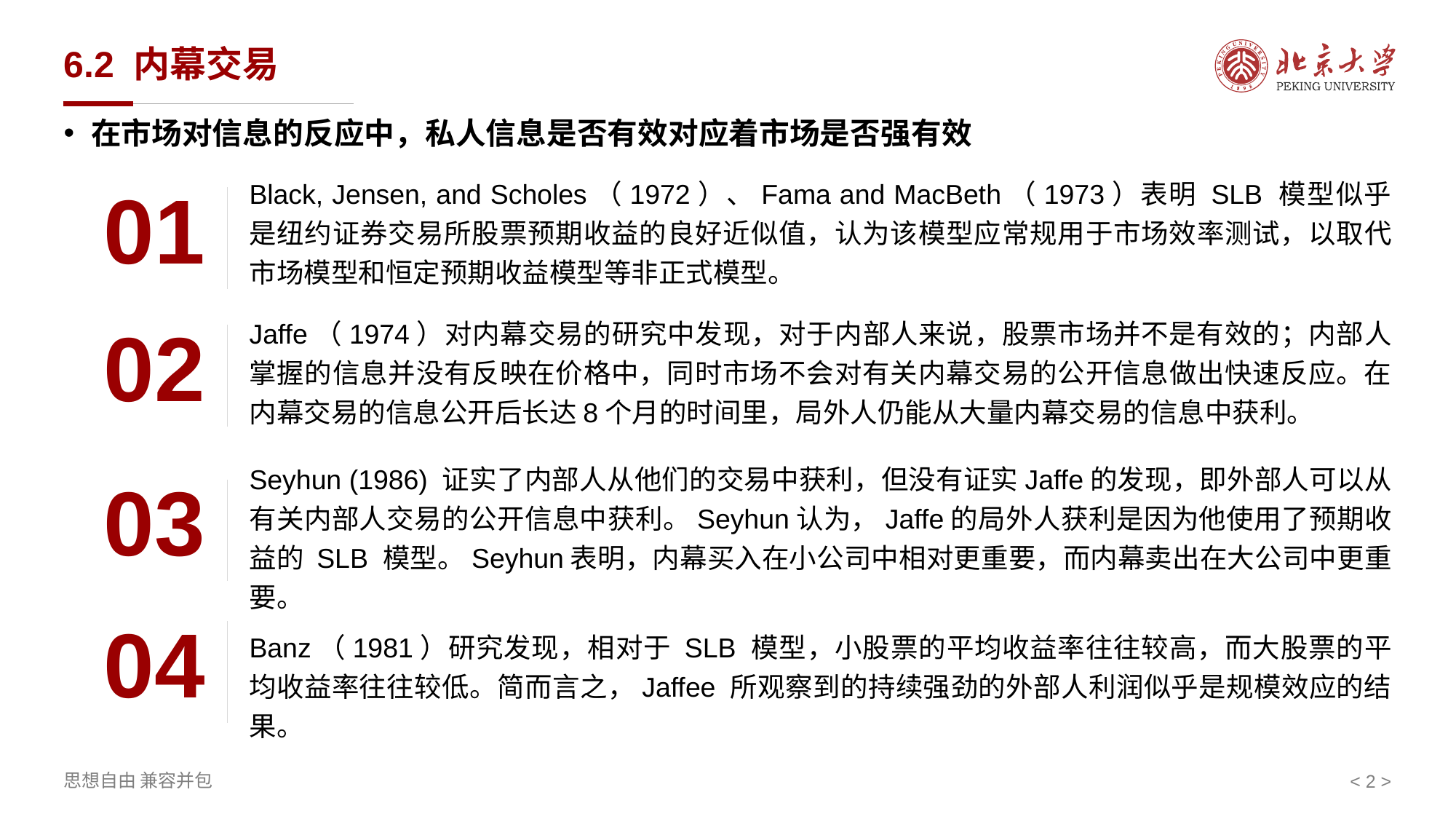

# 6.2 内幕交易
在市场对信息的反应中，私人信息是否有效对应着市场是否强有效
Black, Jensen, and Scholes（1972）、Fama and MacBeth（1973）表明 SLB 模型似乎是纽约证券交易所股票预期收益的良好近似值，认为该模型应常规用于市场效率测试，以取代市场模型和恒定预期收益模型等非正式模型。
01
02
Jaffe（1974）对内幕交易的研究中发现，对于内部人来说，股票市场并不是有效的；内部人掌握的信息并没有反映在价格中，同时市场不会对有关内幕交易的公开信息做出快速反应。在内幕交易的信息公开后长达8个月的时间里，局外人仍能从大量内幕交易的信息中获利。
Seyhun (1986) 证实了内部人从他们的交易中获利，但没有证实Jaffe的发现，即外部人可以从有关内部人交易的公开信息中获利。Seyhun认为，Jaffe的局外人获利是因为他使用了预期收益的 SLB 模型。Seyhun表明，内幕买入在小公司中相对更重要，而内幕卖出在大公司中更重要。
03
04
Banz（1981）研究发现，相对于 SLB 模型，小股票的平均收益率往往较高，而大股票的平均收益率往往较低。简而言之，Jaffee 所观察到的持续强劲的外部人利润似乎是规模效应的结果。
< 2 >